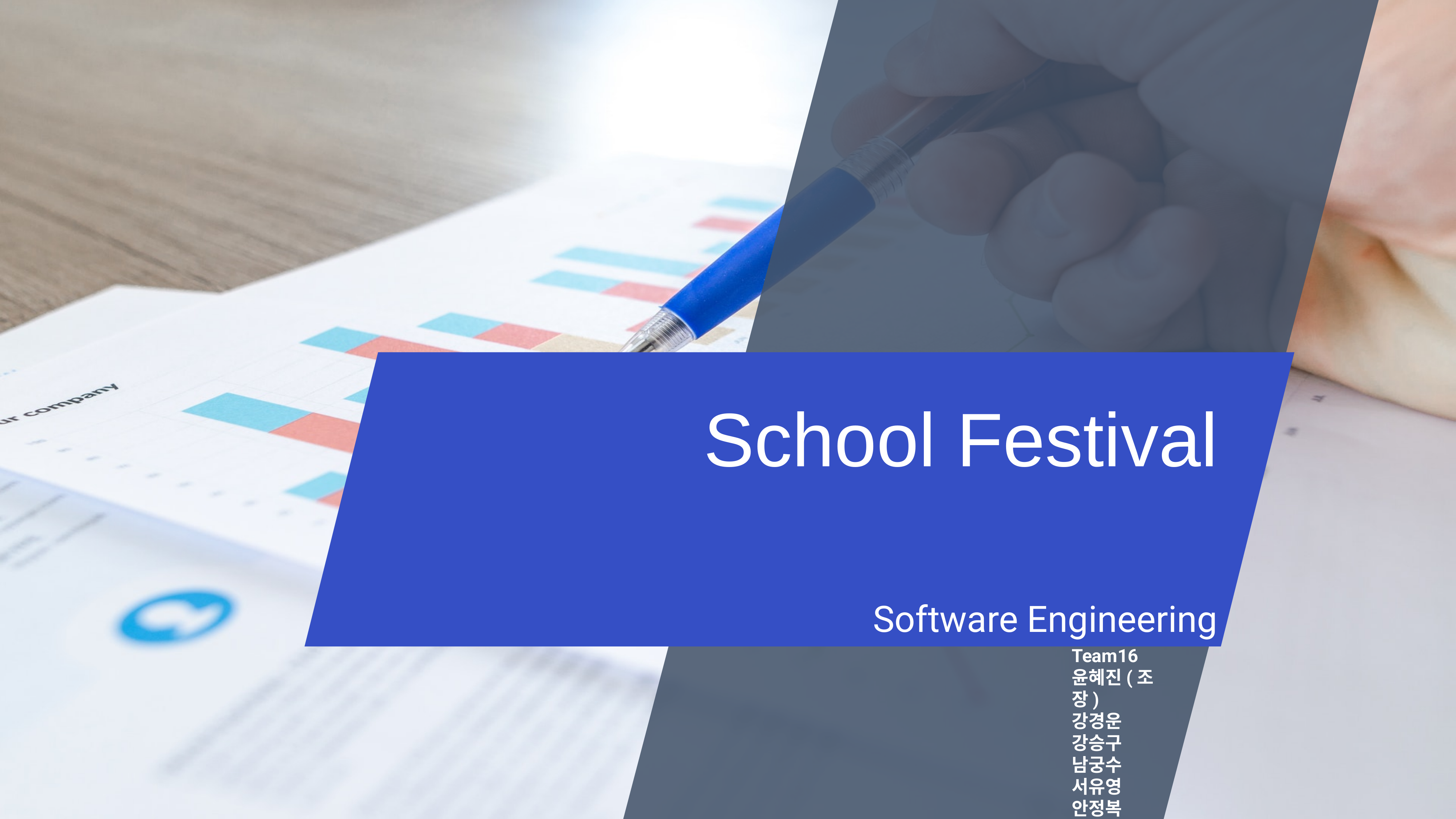

# School Festival
Software Engineering
Team16
윤혜진(조장)
강경운
강승구
남궁수
서유영
안정복